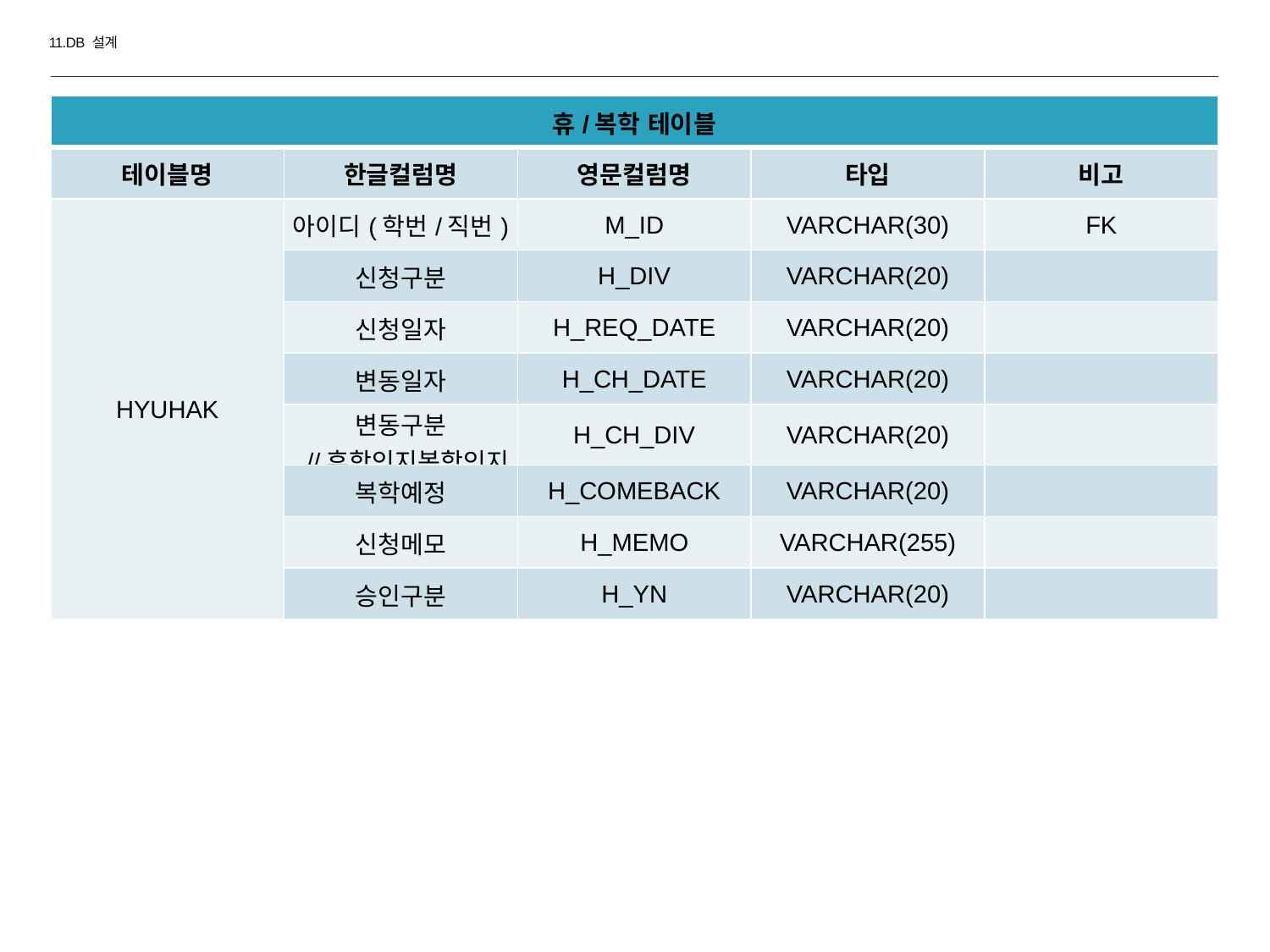

11.DB 설계
| 휴/복학 테이블 |  |  |  |  |
| --- | --- | --- | --- | --- |
| 테이블명 | 한글컬럼명 | 영문컬럼명 | 타입 | 비고 |
| HYUHAK | 아이디(학번/직번) | M\_ID | VARCHAR(30) | FK |
|  | 신청구분 | H\_DIV | VARCHAR(20) |  |
|  | 신청일자 | H\_REQ\_DATE | VARCHAR(20) |  |
|  | 변동일자 | H\_CH\_DATE | VARCHAR(20) |  |
|  | 변동구분 //휴학인지복학인지 | H\_CH\_DIV | VARCHAR(20) |  |
|  | 복학예정 | H\_COMEBACK | VARCHAR(20) |  |
|  | 신청메모 | H\_MEMO | VARCHAR(255) |  |
|  | 승인구분 | H\_YN | VARCHAR(20) |  |